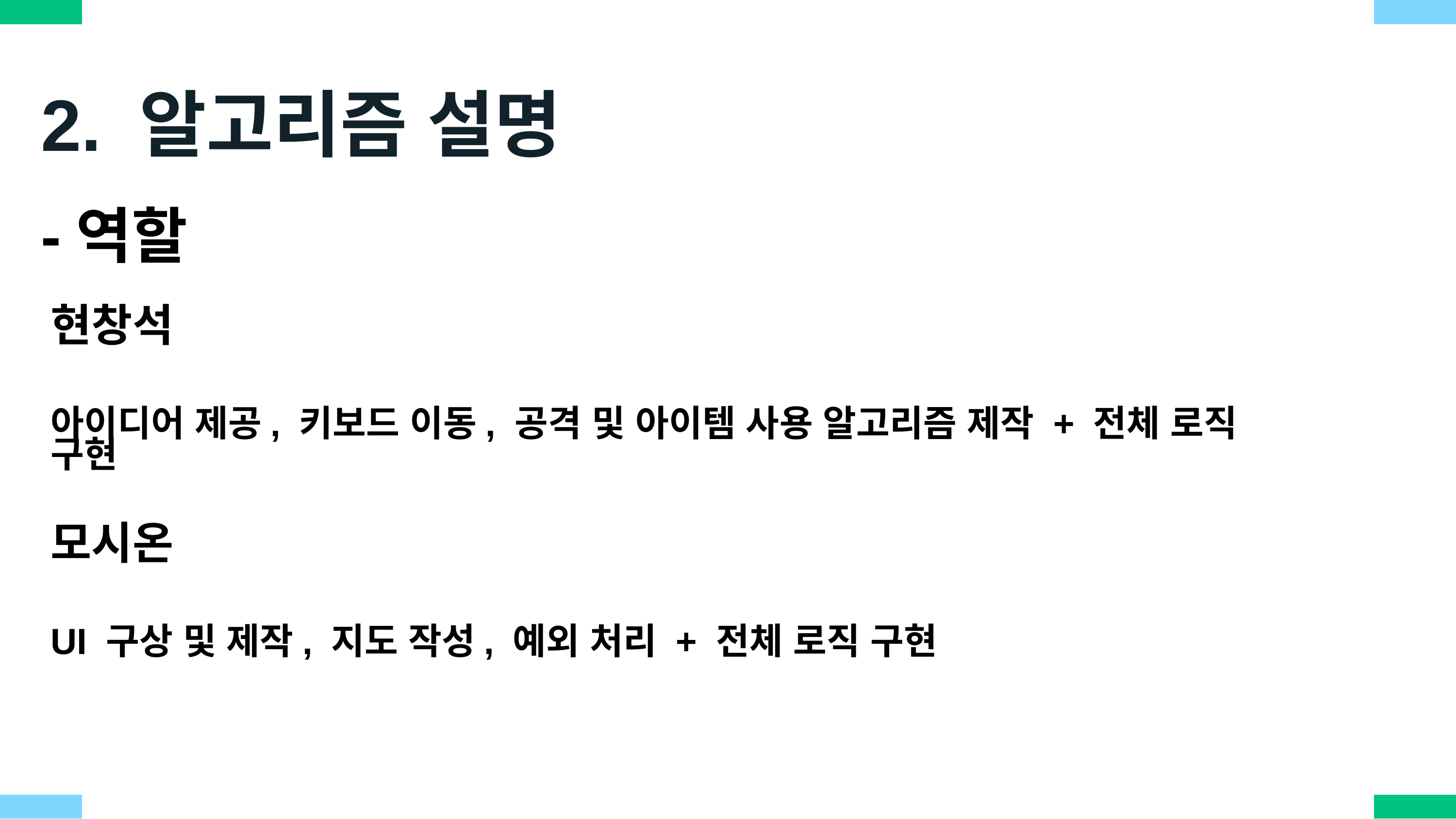

2. 알고리즘 설명
-역할
현창석

아이디어 제공, 키보드 이동, 공격 및 아이템 사용 알고리즘 제작 + 전체 로직 구현

모시온

UI 구상 및 제작, 지도 작성, 예외 처리 + 전체 로직 구현